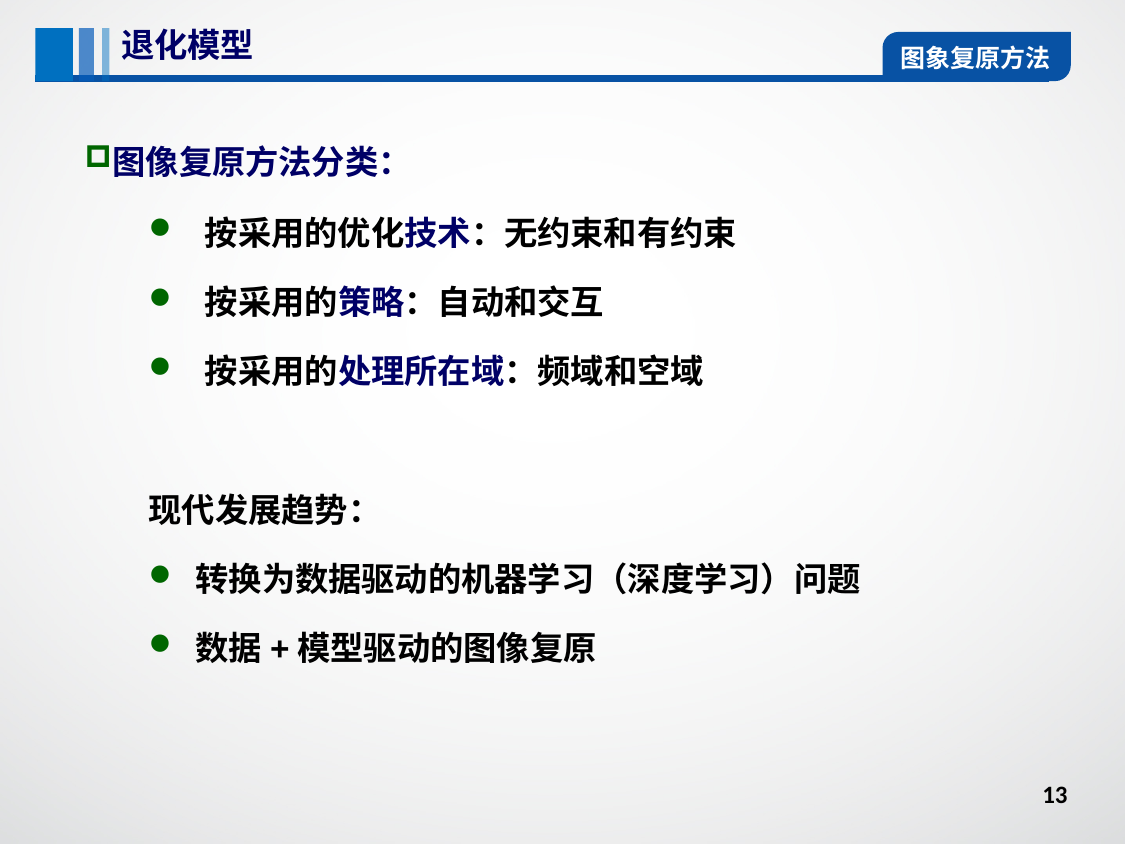

退化模型
图象复原方法
图像复原方法分类：
按采用的优化技术：无约束和有约束
按采用的策略：自动和交互
按采用的处理所在域：频域和空域

现代发展趋势：
转换为数据驱动的机器学习（深度学习）问题
数据+模型驱动的图像复原
13

14